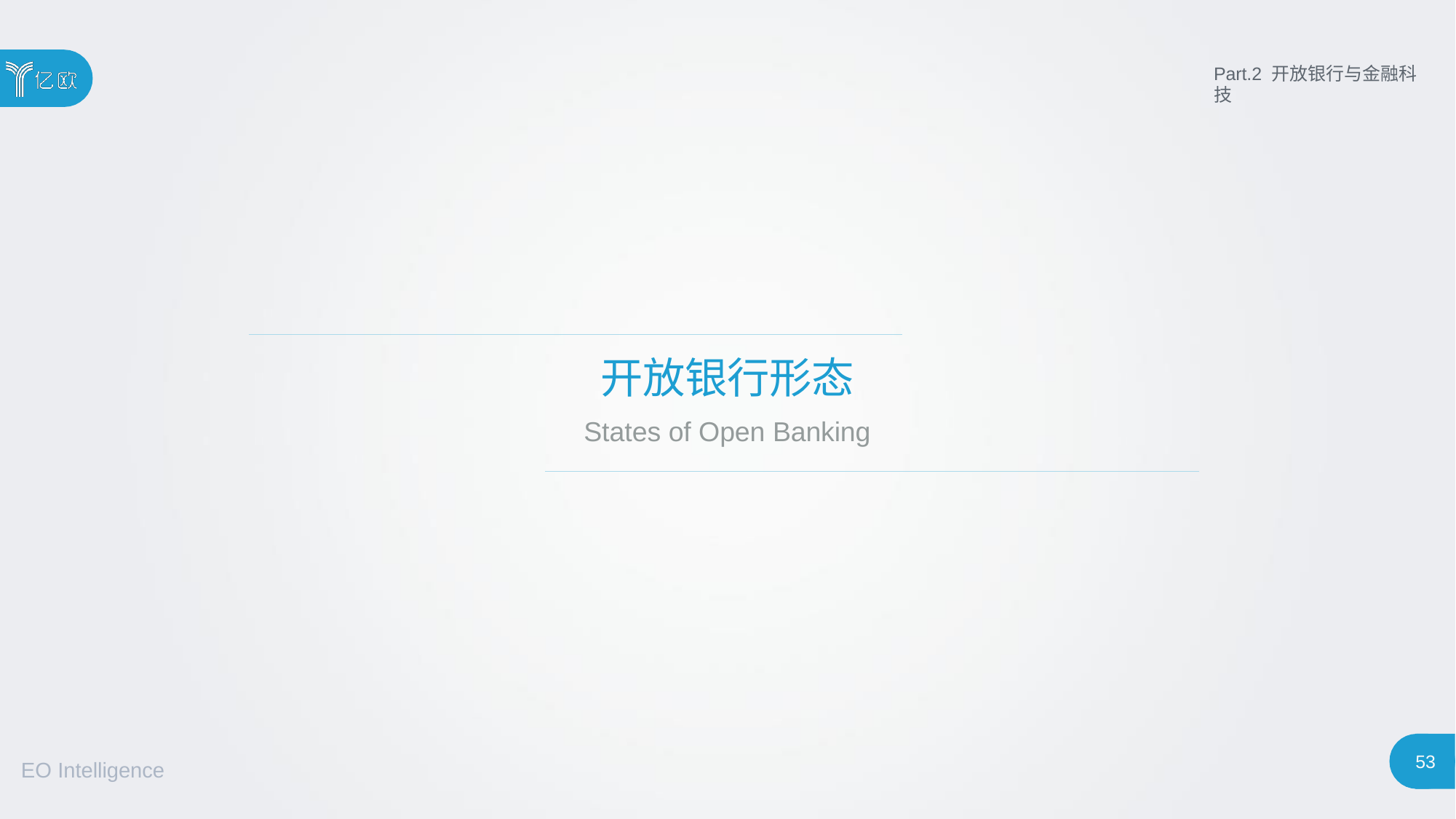

Part.2 开放银行与金融科技

# 开放银行形态
States of Open Banking

53
EO Intelligence